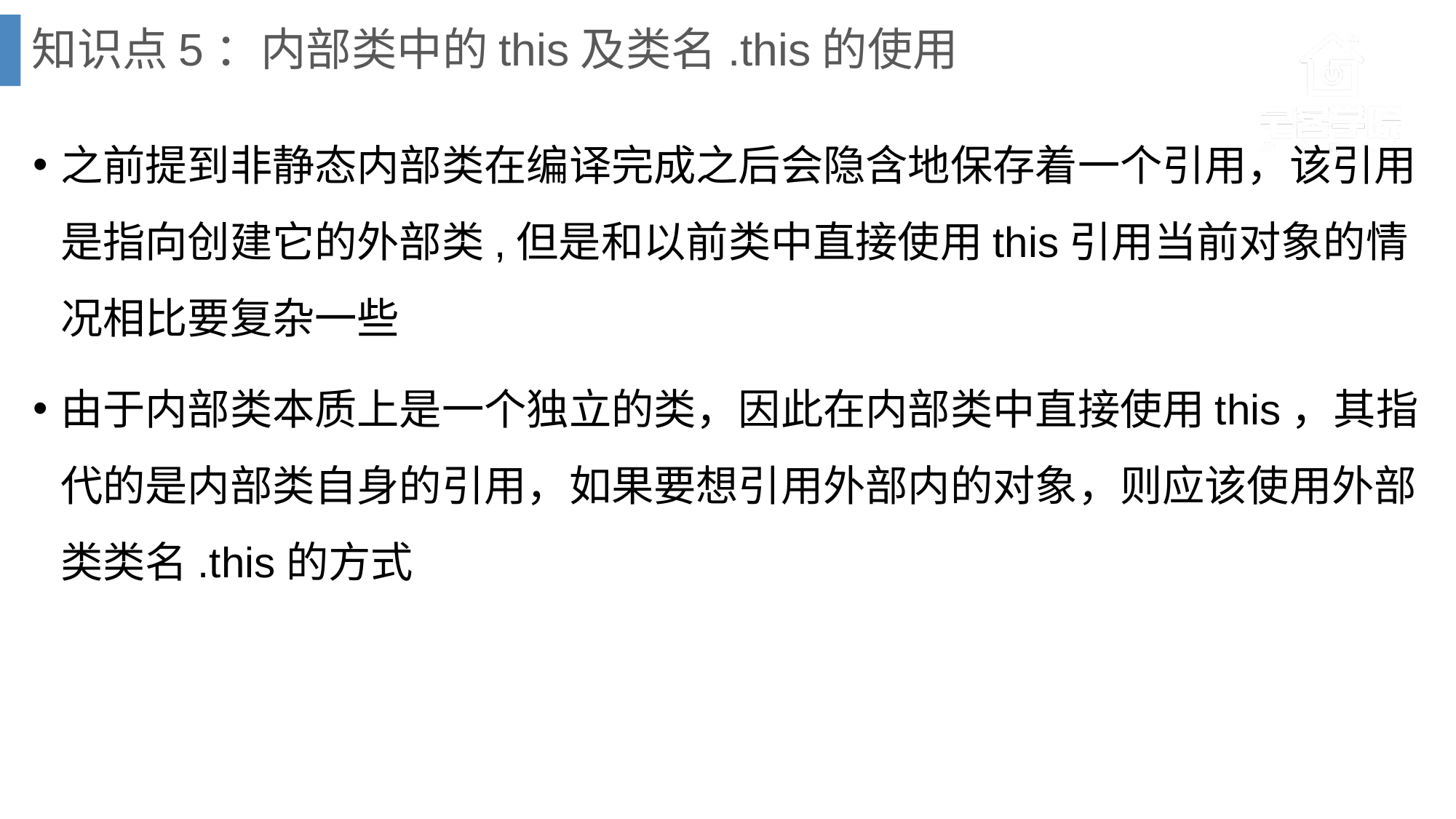

# 知识点5：内部类中的this及类名.this的使用
之前提到非静态内部类在编译完成之后会隐含地保存着一个引用，该引用是指向创建它的外部类,但是和以前类中直接使用this引用当前对象的情况相比要复杂一些
由于内部类本质上是一个独立的类，因此在内部类中直接使用this，其指代的是内部类自身的引用，如果要想引用外部内的对象，则应该使用外部类类名.this的方式